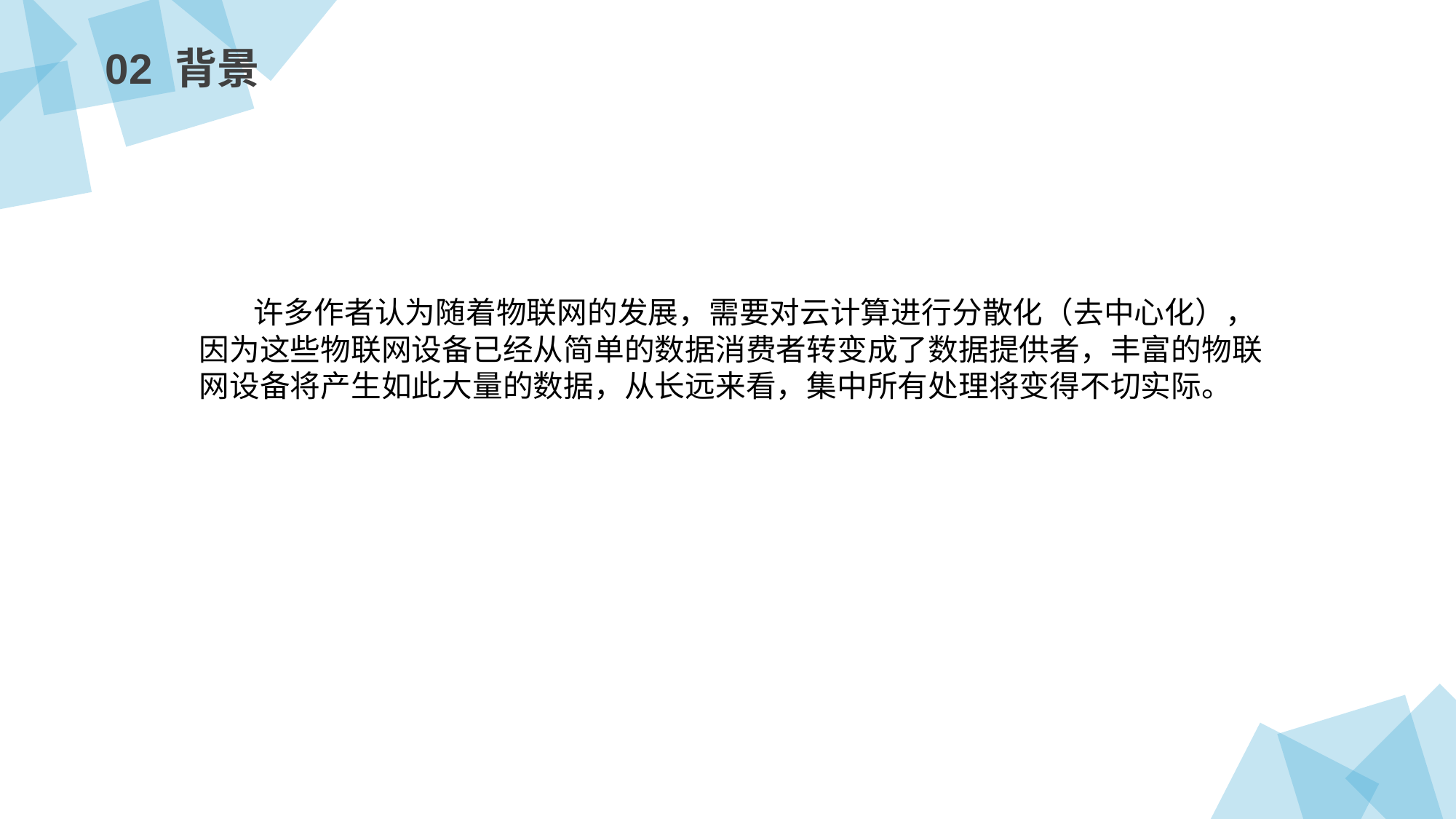

02 背景
       许多作者认为随着物联网的发展，需要对云计算进行分散化（去中心化），因为这些物联网设备已经从简单的数据消费者转变成了数据提供者，丰富的物联网设备将产生如此大量的数据，从长远来看，集中所有处理将变得不切实际。